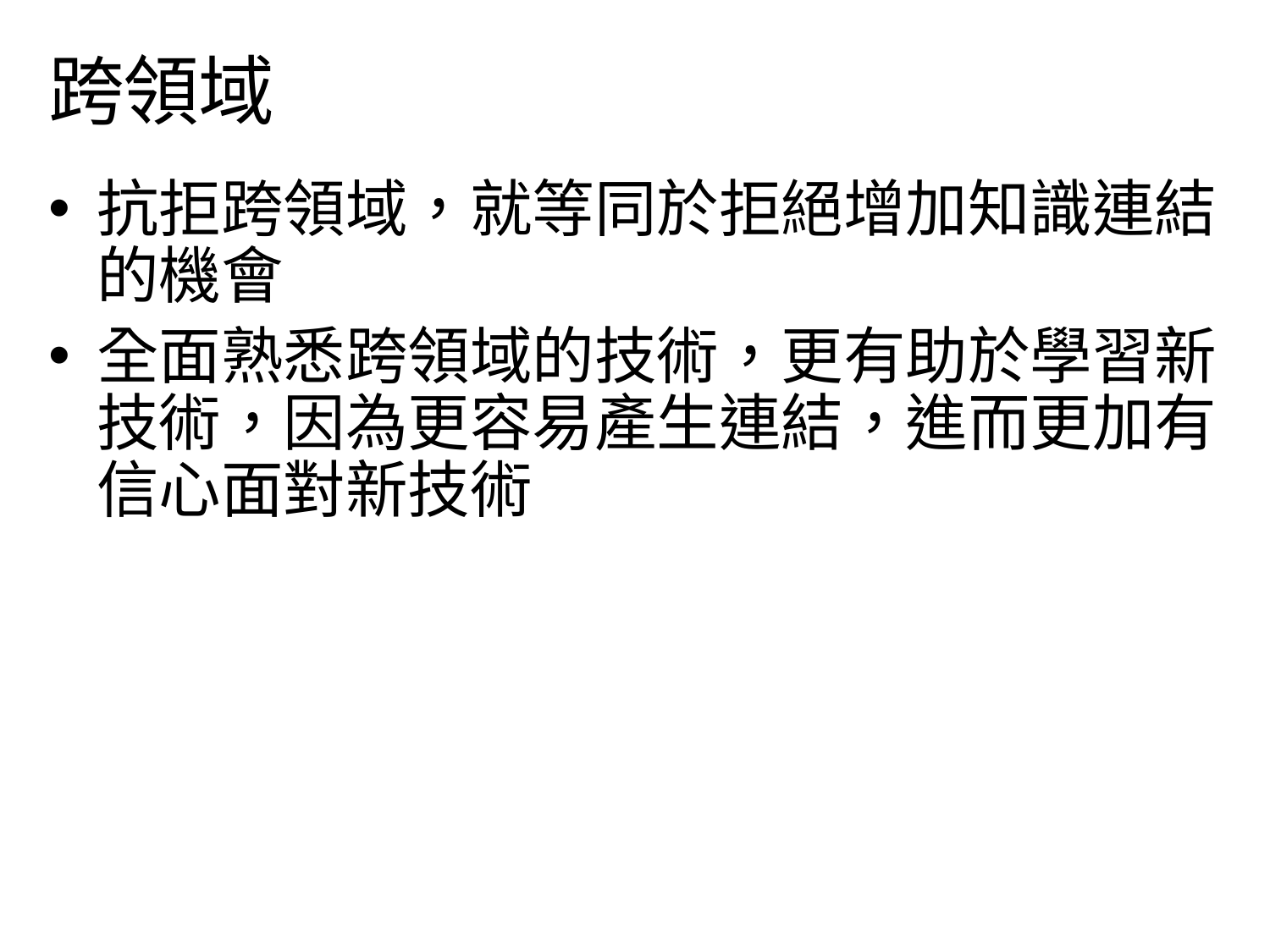

# 跨領域
抗拒跨領域，就等同於拒絕增加知識連結的機會
全面熟悉跨領域的技術，更有助於學習新技術，因為更容易產生連結，進而更加有信心面對新技術